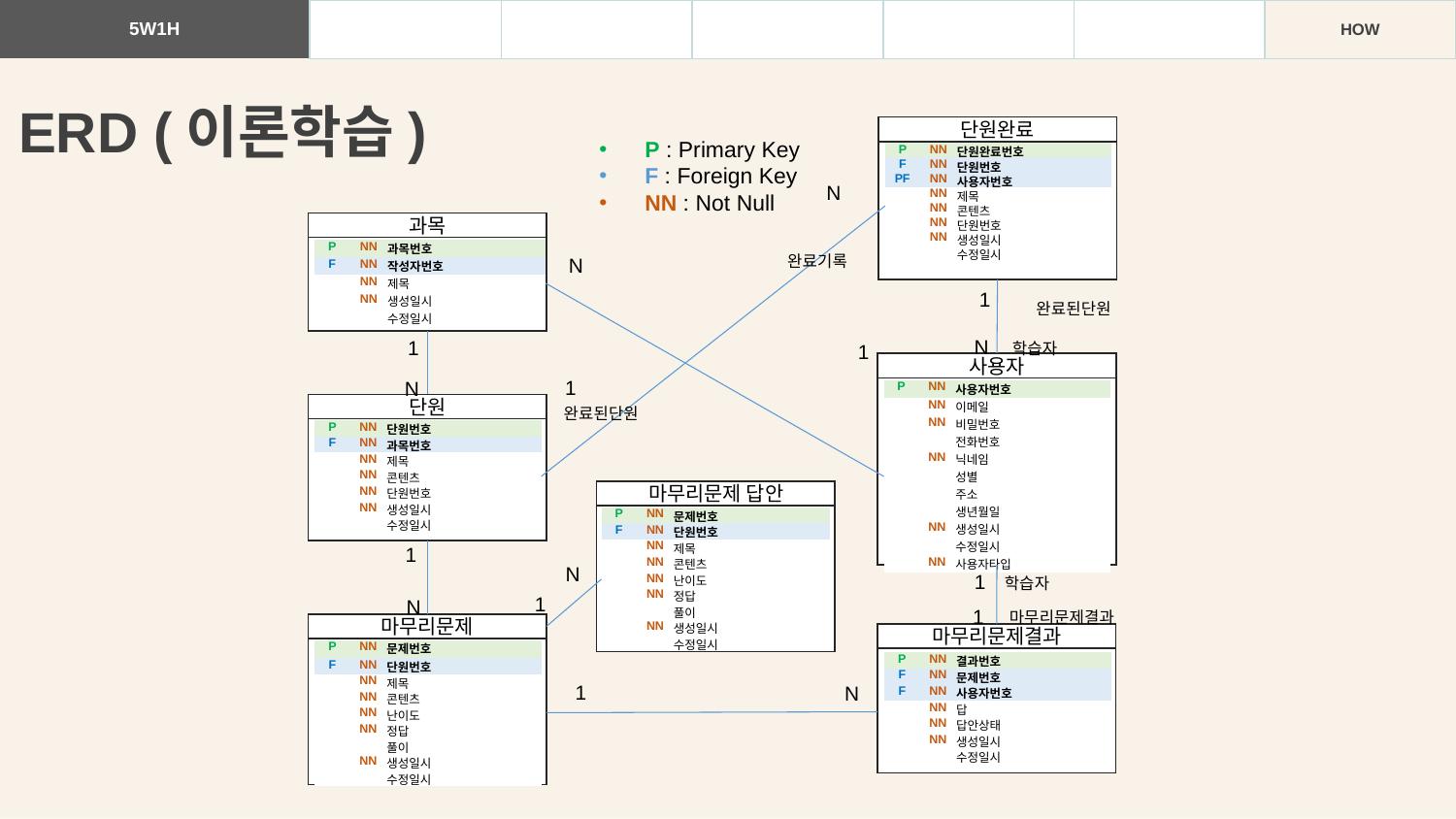

| 5W1H | WHAT | WHY | WHO | WHEN | WHERE | HOW |
| --- | --- | --- | --- | --- | --- | --- |
ERD (이론학습)

단원완료
P : Primary Key
F : Foreign Key
NN : Not Null
| P | NN | 단원완료번호 |
| --- | --- | --- |
| F | NN | 단원번호 |
| PF | NN | 사용자번호 |
|  | NN | 제목 |
|  | NN | 콘텐츠 |
|  | NN | 단원번호 |
|  | NN | 생성일시 |
|  |  | 수정일시 |

N

과목
| P | NN | 과목번호 |
| --- | --- | --- |
| F | NN | 작성자번호 |
|  | NN | 제목 |
|  | NN | 생성일시 |
|  |  | 수정일시 |
완료기록
N

1
완료된단원
N
1
학습자
1

사용자
1
N

| P | NN | 사용자번호 |
| --- | --- | --- |
|  | NN | 이메일 |
|  | NN | 비밀번호 |
|  |  | 전화번호 |
|  | NN | 닉네임 |
|  |  | 성별 |
|  |  | 주소 |
|  |  | 생년월일 |
|  | NN | 생성일시 |
|  |  | 수정일시 |
|  | NN | 사용자타입 |

단원
완료된단원

| P | NN | 단원번호 |
| --- | --- | --- |
| F | NN | 과목번호 |
|  | NN | 제목 |
|  | NN | 콘텐츠 |
|  | NN | 단원번호 |
|  | NN | 생성일시 |
|  |  | 수정일시 |

마무리문제 답안

| P | NN | 문제번호 |
| --- | --- | --- |
| F | NN | 단원번호 |
|  | NN | 제목 |
|  | NN | 콘텐츠 |
|  | NN | 난이도 |
|  | NN | 정답 |
|  |  | 풀이 |
|  | NN | 생성일시 |
|  |  | 수정일시 |

1
N
1
학습자
1
N
1
마무리문제결과

마무리문제

마무리문제결과

| P | NN | 문제번호 |
| --- | --- | --- |
| F | NN | 단원번호 |
|  | NN | 제목 |
|  | NN | 콘텐츠 |
|  | NN | 난이도 |
|  | NN | 정답 |
|  |  | 풀이 |
|  | NN | 생성일시 |
|  |  | 수정일시 |

| P | NN | 결과번호 |
| --- | --- | --- |
| F | NN | 문제번호 |
| F | NN | 사용자번호 |
|  | NN | 답 |
|  | NN | 답안상태 |
|  | NN | 생성일시 |
|  |  | 수정일시 |

1
N